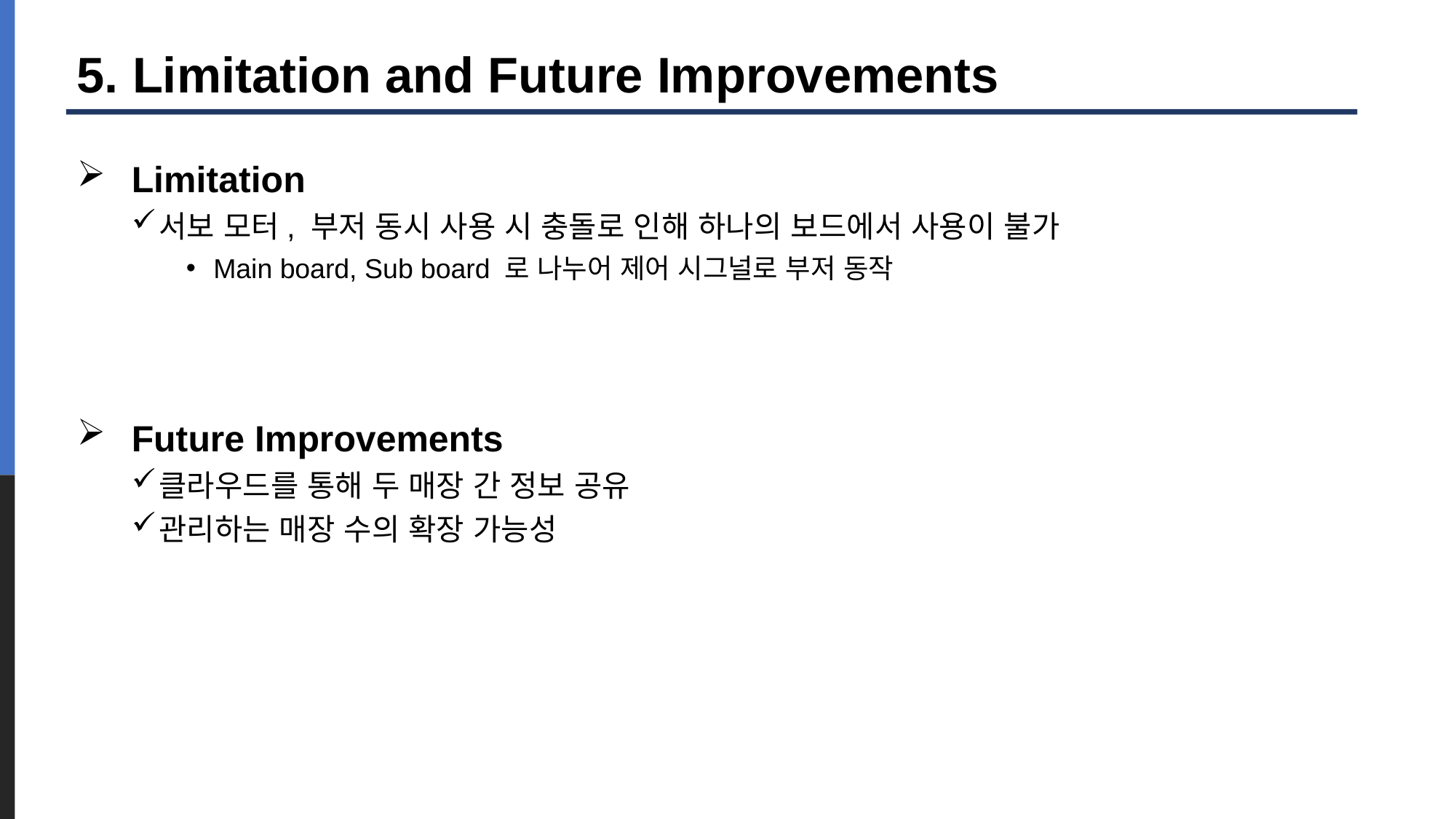

# 5. Limitation and Future Improvements
Limitation
서보 모터, 부저 동시 사용 시 충돌로 인해 하나의 보드에서 사용이 불가
Main board, Sub board 로 나누어 제어 시그널로 부저 동작

Future Improvements
클라우드를 통해 두 매장 간 정보 공유
관리하는 매장 수의 확장 가능성